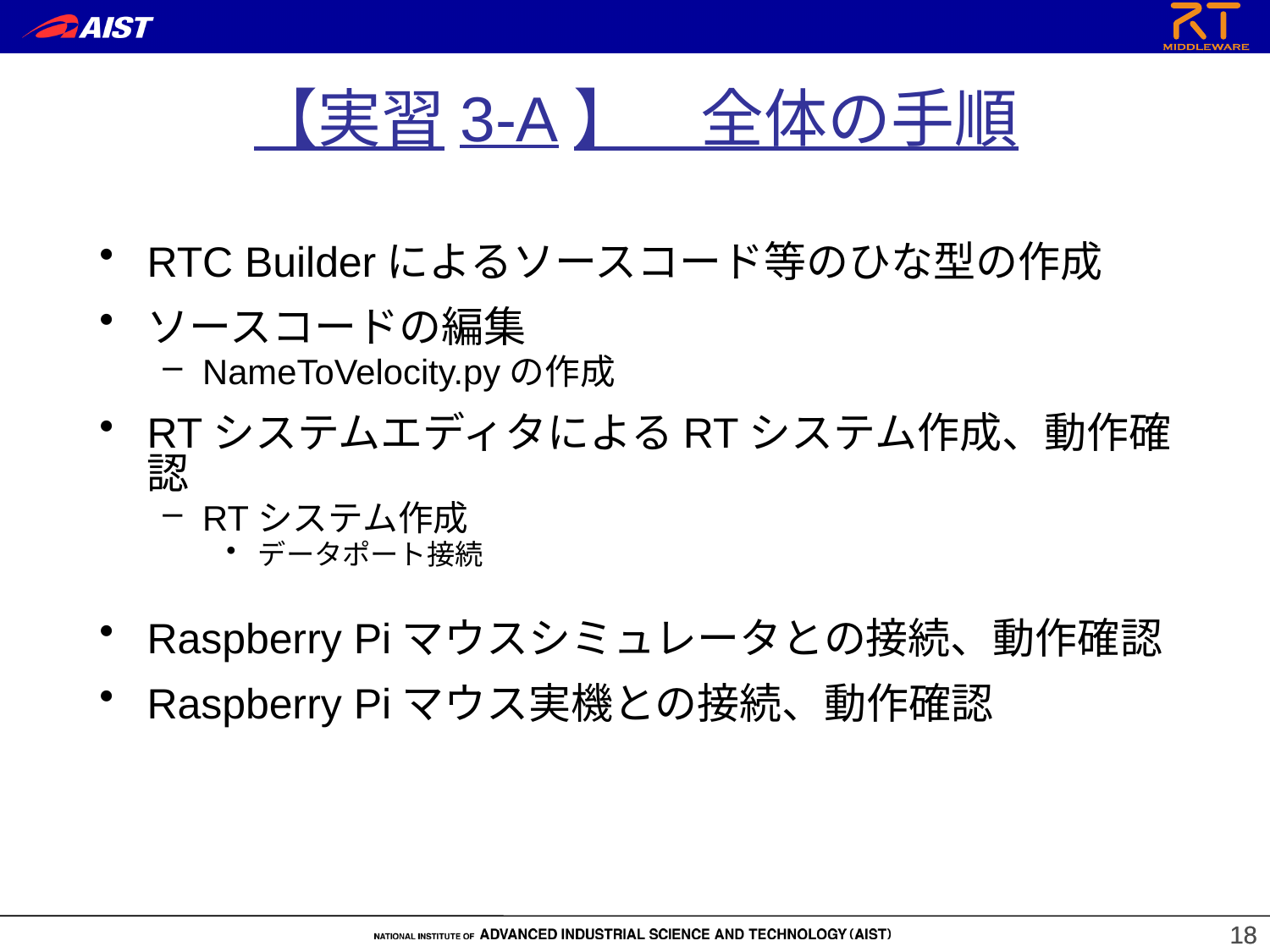

【実習3-A】　全体の手順
RTC Builderによるソースコード等のひな型の作成

ソースコードの編集
NameToVelocity.pyの作成

RTシステムエディタによるRTシステム作成、動作確認
RTシステム作成
データポート接続

Raspberry Piマウスシミュレータとの接続、動作確認

Raspberry Piマウス実機との接続、動作確認
18
18